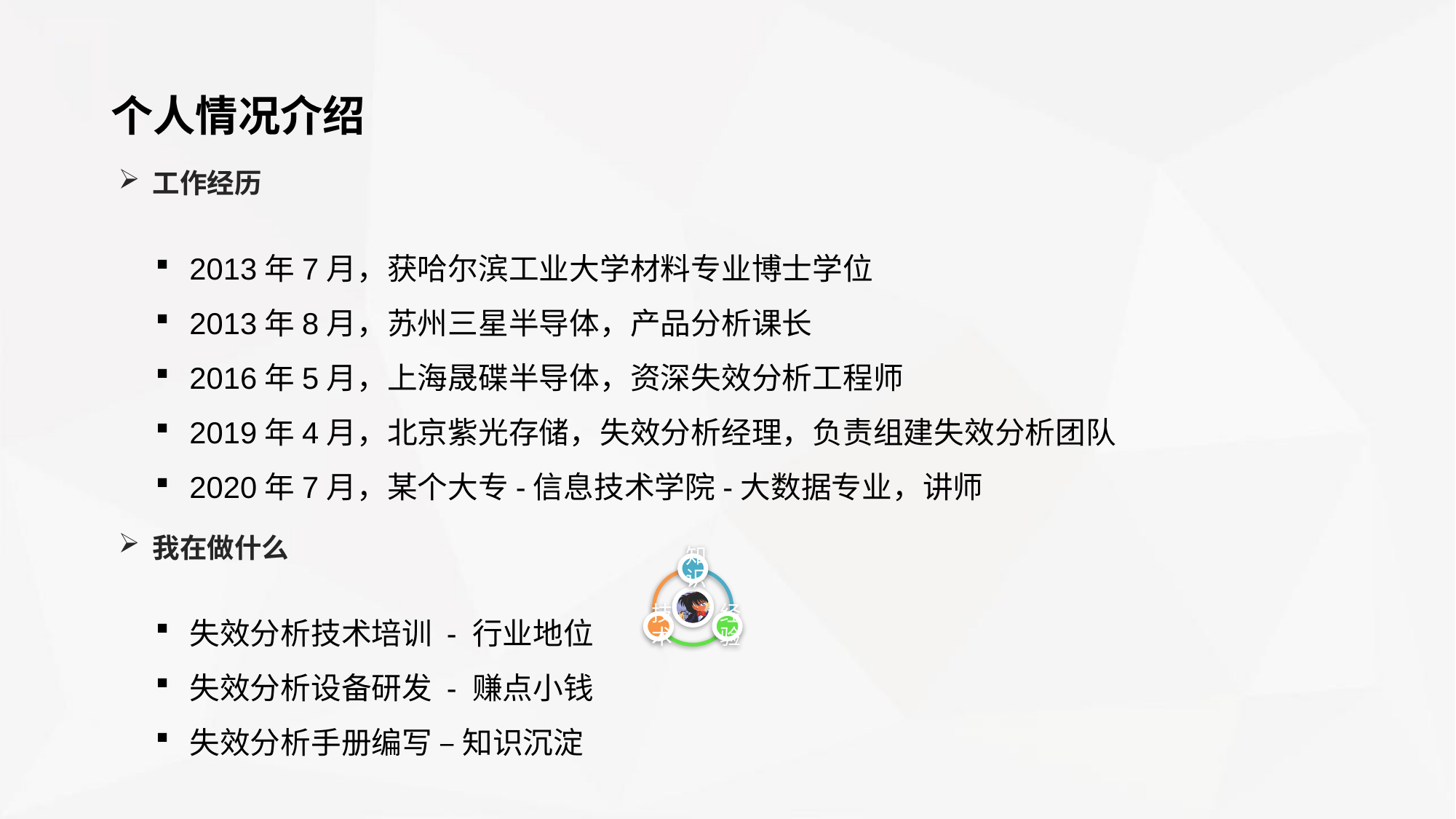

个人情况介绍
工作经历
2013年7月，获哈尔滨工业大学材料专业博士学位
2013年8月，苏州三星半导体，产品分析课长
2016年5月，上海晟碟半导体，资深失效分析工程师
2019年4月，北京紫光存储，失效分析经理，负责组建失效分析团队
2020年7月，某个大专-信息技术学院-大数据专业，讲师
我在做什么

知识
经验
技术

失效分析技术培训 - 行业地位
失效分析设备研发 - 赚点小钱
失效分析手册编写 – 知识沉淀